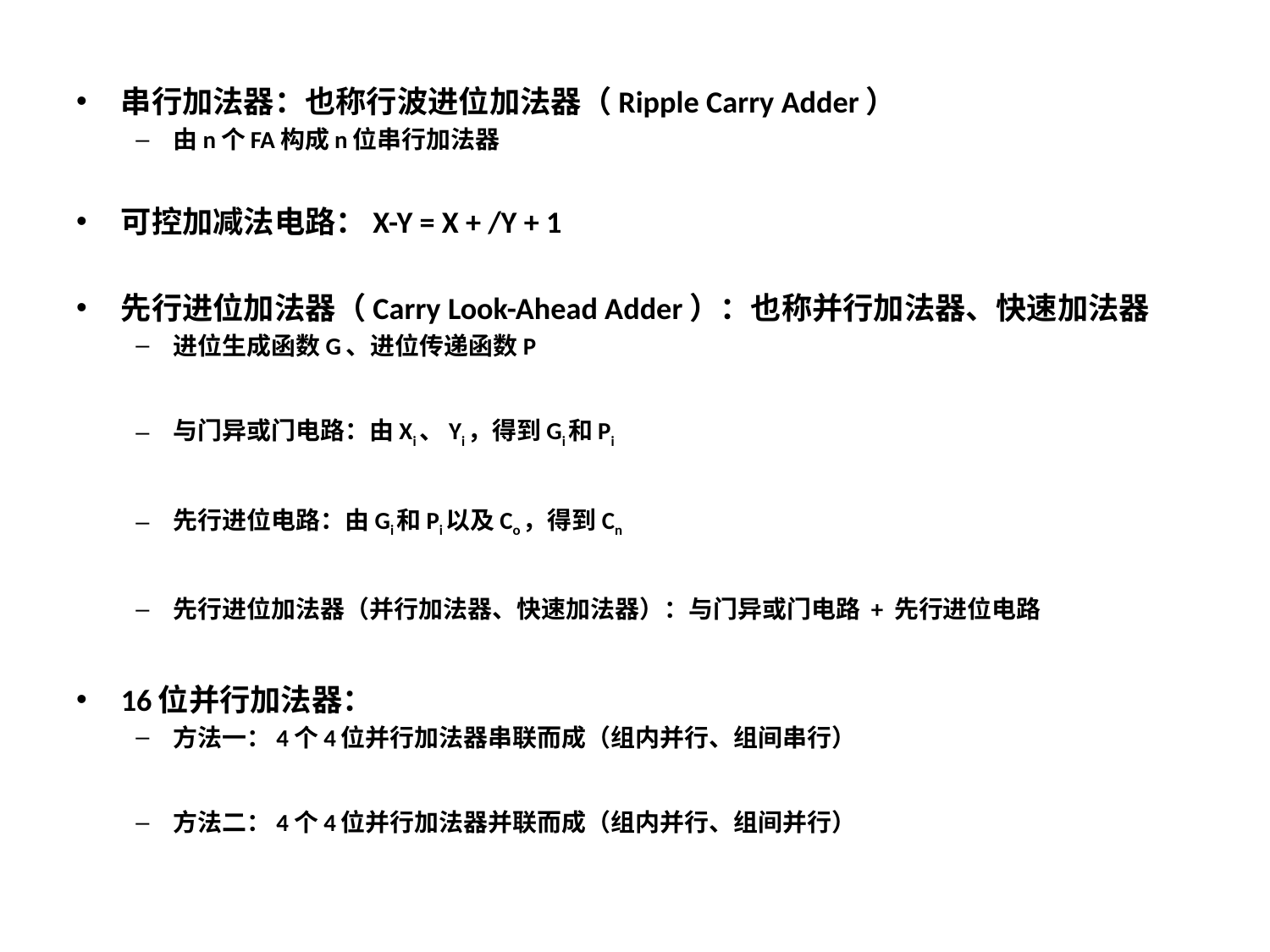

串行加法器：也称行波进位加法器（Ripple Carry Adder）
由n个FA构成n位串行加法器

可控加减法电路：X-Y = X + /Y + 1

先行进位加法器（Carry Look-Ahead Adder）：也称并行加法器、快速加法器
进位生成函数G、进位传递函数P

与门异或门电路：由Xi、Yi，得到Gi和Pi

先行进位电路：由Gi和Pi以及Co，得到Cn

先行进位加法器（并行加法器、快速加法器）：与门异或门电路 + 先行进位电路

16位并行加法器：
方法一：4个4位并行加法器串联而成（组内并行、组间串行）

方法二：4个4位并行加法器并联而成（组内并行、组间并行）